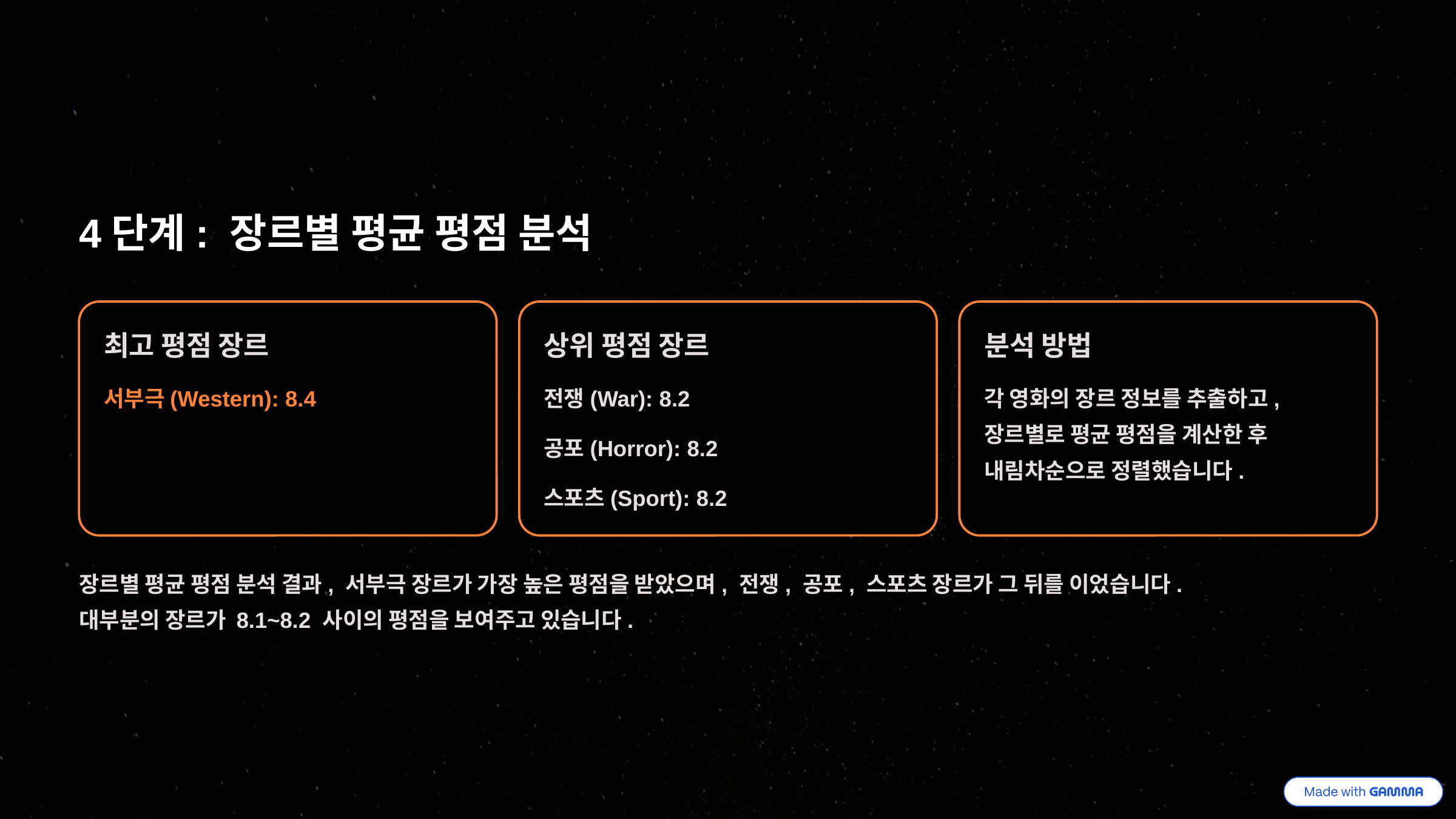

4단계: 장르별 평균 평점 분석

최고 평점 장르
상위 평점 장르
분석 방법
서부극(Western): 8.4
전쟁(War): 8.2
각 영화의 장르 정보를 추출하고, 장르별로 평균 평점을 계산한 후 내림차순으로 정렬했습니다.
공포(Horror): 8.2
스포츠(Sport): 8.2
장르별 평균 평점 분석 결과, 서부극 장르가 가장 높은 평점을 받았으며, 전쟁, 공포, 스포츠 장르가 그 뒤를 이었습니다.
대부분의 장르가 8.1~8.2 사이의 평점을 보여주고 있습니다.